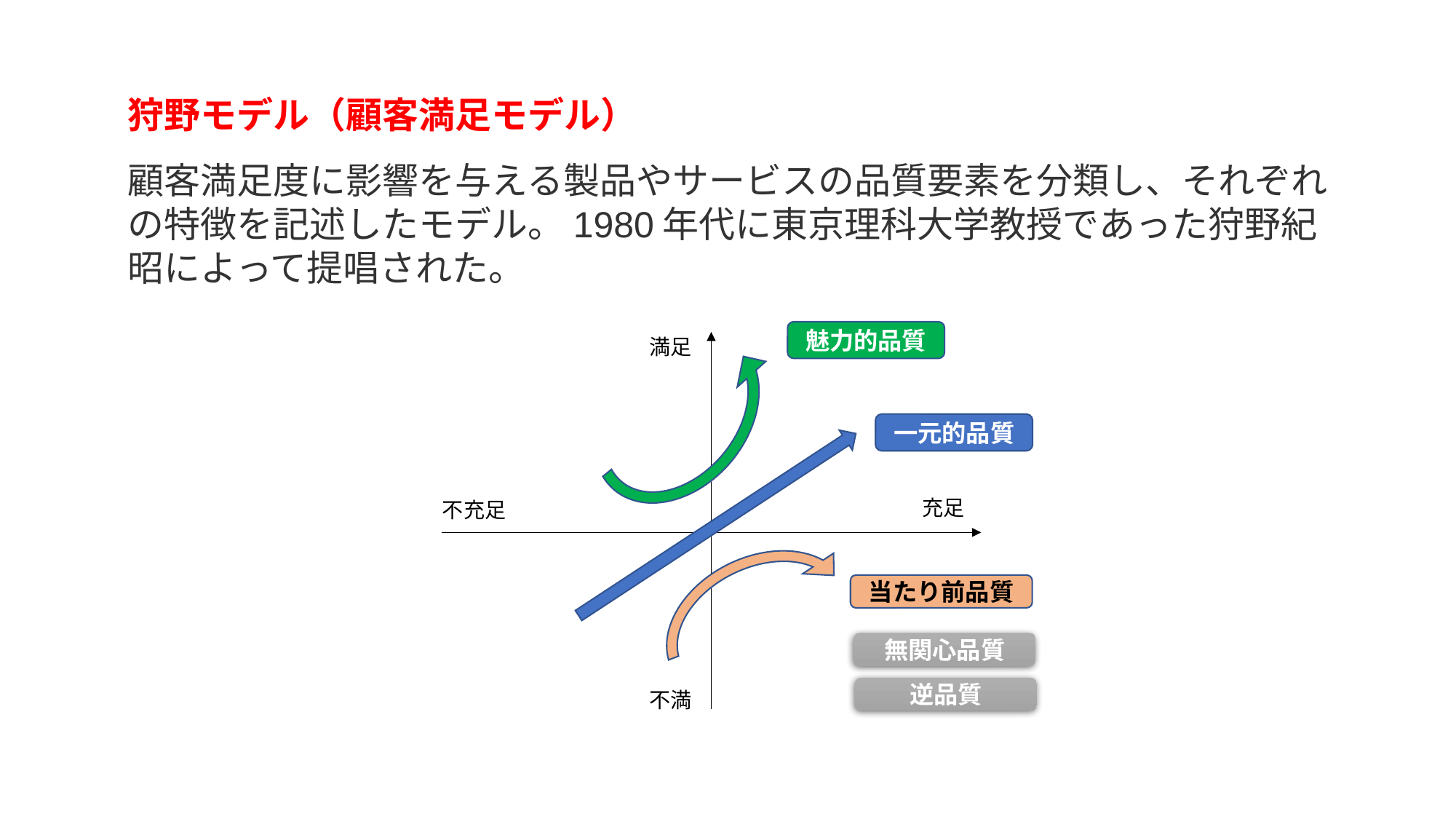

狩野モデル（顧客満足モデル）

顧客満足度に影響を与える製品やサービスの品質要素を分類し、それぞれの特徴を記述したモデル。1980年代に東京理科大学教授であった狩野紀昭によって提唱された。
魅力的品質
満足

一元的品質
充足
不充足

当たり前品質
無関心品質
逆品質
不満